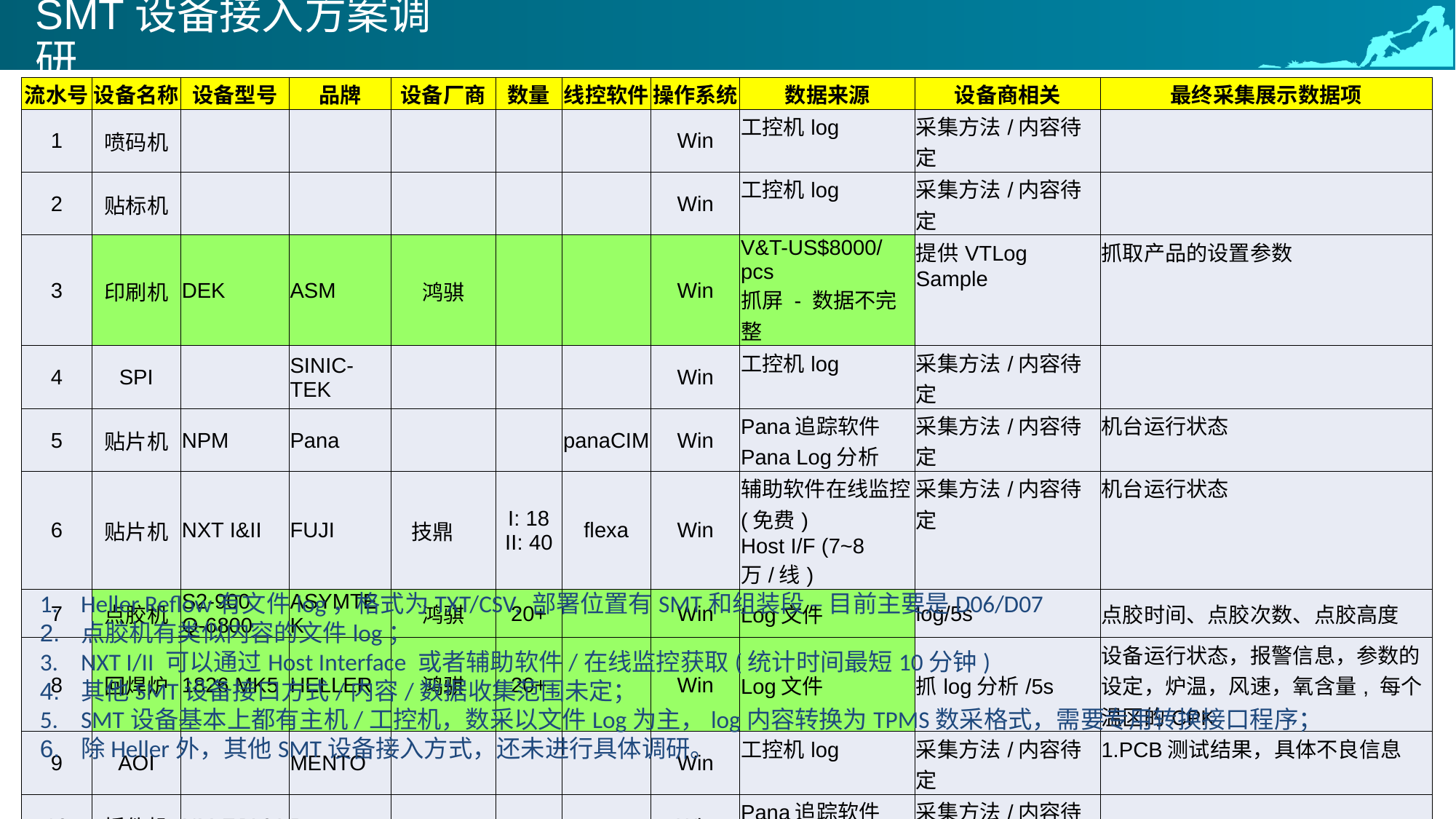

# SMT设备接入方案调研
| 流水号 | 设备名称 | 设备型号 | 品牌 | 设备厂商 | 数量 | 线控软件 | 操作系统 | 数据来源 | 设备商相关 | 最终采集展示数据项 |
| --- | --- | --- | --- | --- | --- | --- | --- | --- | --- | --- |
| 1 | 喷码机 |  |  |  |  |  | Win | 工控机log | 采集方法/内容待定 |  |
| 2 | 贴标机 |  |  |  |  |  | Win | 工控机log | 采集方法/内容待定 |  |
| 3 | 印刷机 | DEK | ASM | 鸿骐 |  |  | Win | V&T-US$8000/pcs 抓屏 - 数据不完整 | 提供VTLog Sample | 抓取产品的设置参数 |
| 4 | SPI |  | SINIC-TEK |  |  |  | Win | 工控机log | 采集方法/内容待定 |  |
| 5 | 贴片机 | NPM | Pana |  |  | panaCIM | Win | Pana追踪软件 Pana Log分析 | 采集方法/内容待定 | 机台运行状态 |
| 6 | 贴片机 | NXT I&II | FUJI | 技鼎 | I: 18 II: 40 | flexa | Win | 辅助软件在线监控(免费) Host I/F (7~8万/线) | 采集方法/内容待定 | 机台运行状态 |
| 7 | 点胶机 | S2-900 Q-6800 | ASYMTEK | 鸿骐 | 20+ |  | Win | Log文件 | log/5s | 点胶时间、点胶次数、点胶高度 |
| 8 | 回焊炉 | 1826 MK5 | HELLER | 鸿骐 | 20+ |  | Win | Log文件 | 抓log分析/5s | 设备运行状态，报警信息，参数的设定，炉温，风速，氧含量, 每个温区的CPK |
| 9 | AOI |  | MENTO |  |  |  | Win | 工控机log | 采集方法/内容待定 | 1.PCB测试结果，具体不良信息 |
| 10 | 插件机 | NM-EJA6A | Pana |  |  |  | Win | Pana追踪软件 MES DB | 采集方法/内容待定 |  |
Heller Reflow有文件log，格式为TXT/CSV, 部署位置有SMT和组装段 – 目前主要是D06/D07
点胶机有类似内容的文件log；
NXT I/II 可以通过Host Interface 或者辅助软件/在线监控获取(统计时间最短10分钟)
其他SMT设备接口方式/内容/数据收集范围未定；
SMT设备基本上都有主机/工控机，数采以文件Log为主，log内容转换为TPMS数采格式，需要专用转换接口程序；
除Heller外，其他SMT设备接入方式，还未进行具体调研。